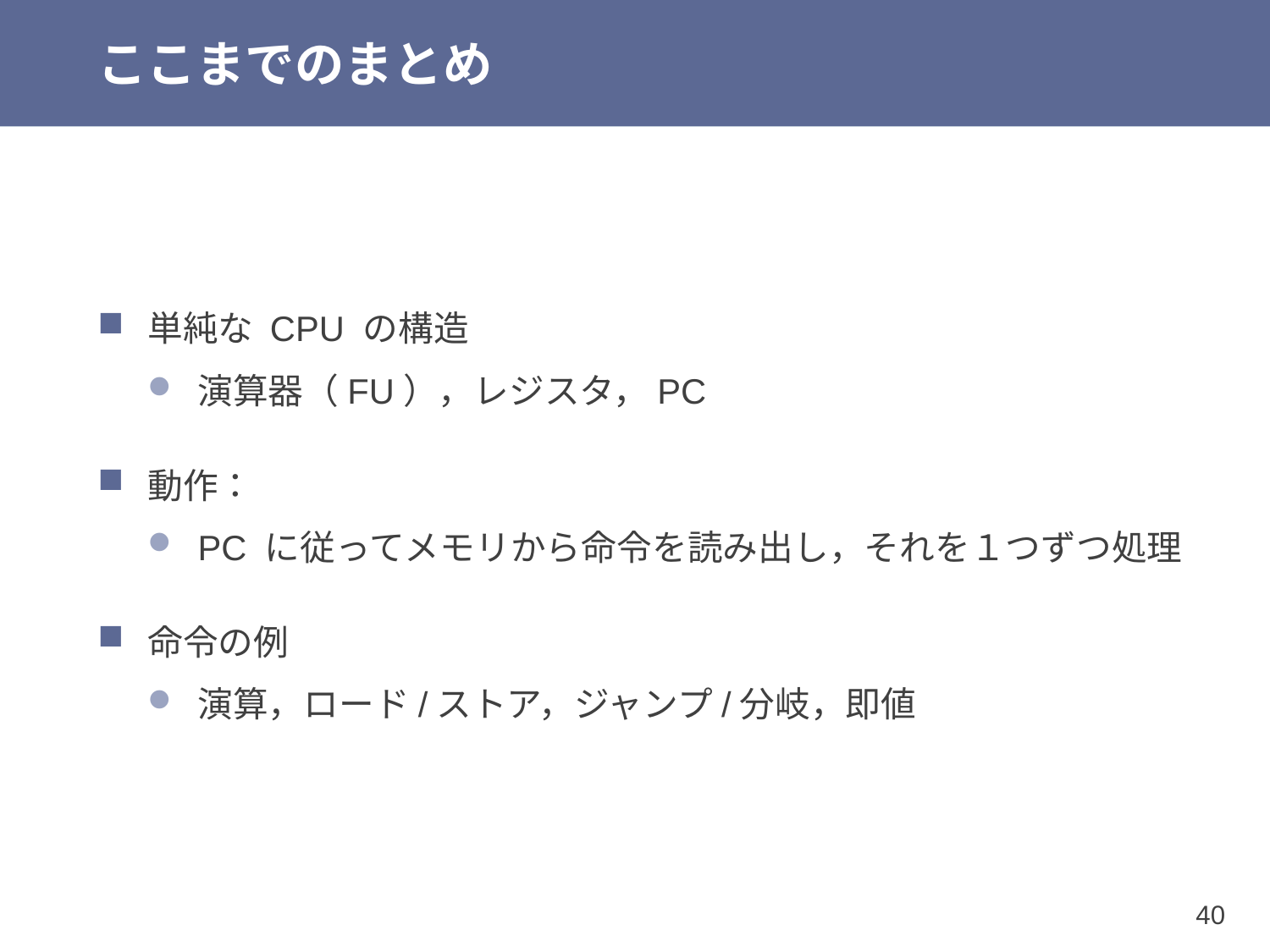

# ここまでのまとめ
単純な CPU の構造
演算器（FU），レジスタ，PC
動作：
PC に従ってメモリから命令を読み出し，それを１つずつ処理
命令の例
演算，ロード/ストア，ジャンプ/分岐，即値